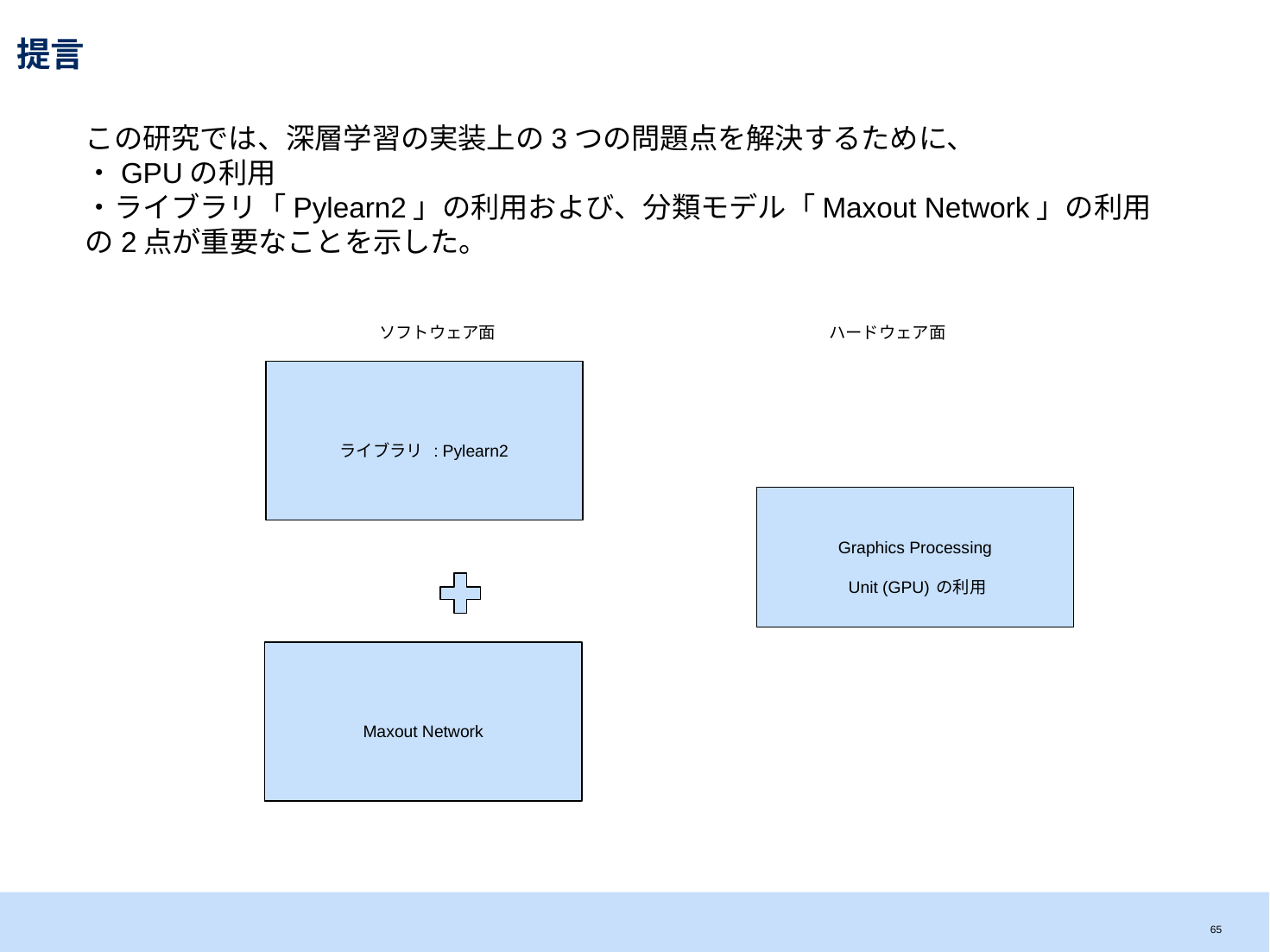

# 提言
この研究では、深層学習の実装上の3つの問題点を解決するために、
・GPUの利用
・ライブラリ「Pylearn2」の利用および、分類モデル「Maxout Network」の利用
の2点が重要なことを示した。
ソフトウェア面
ハードウェア面
ライブラリ : Pylearn2
Graphics Processing
 Unit (GPU)の利用

Maxout Network
65